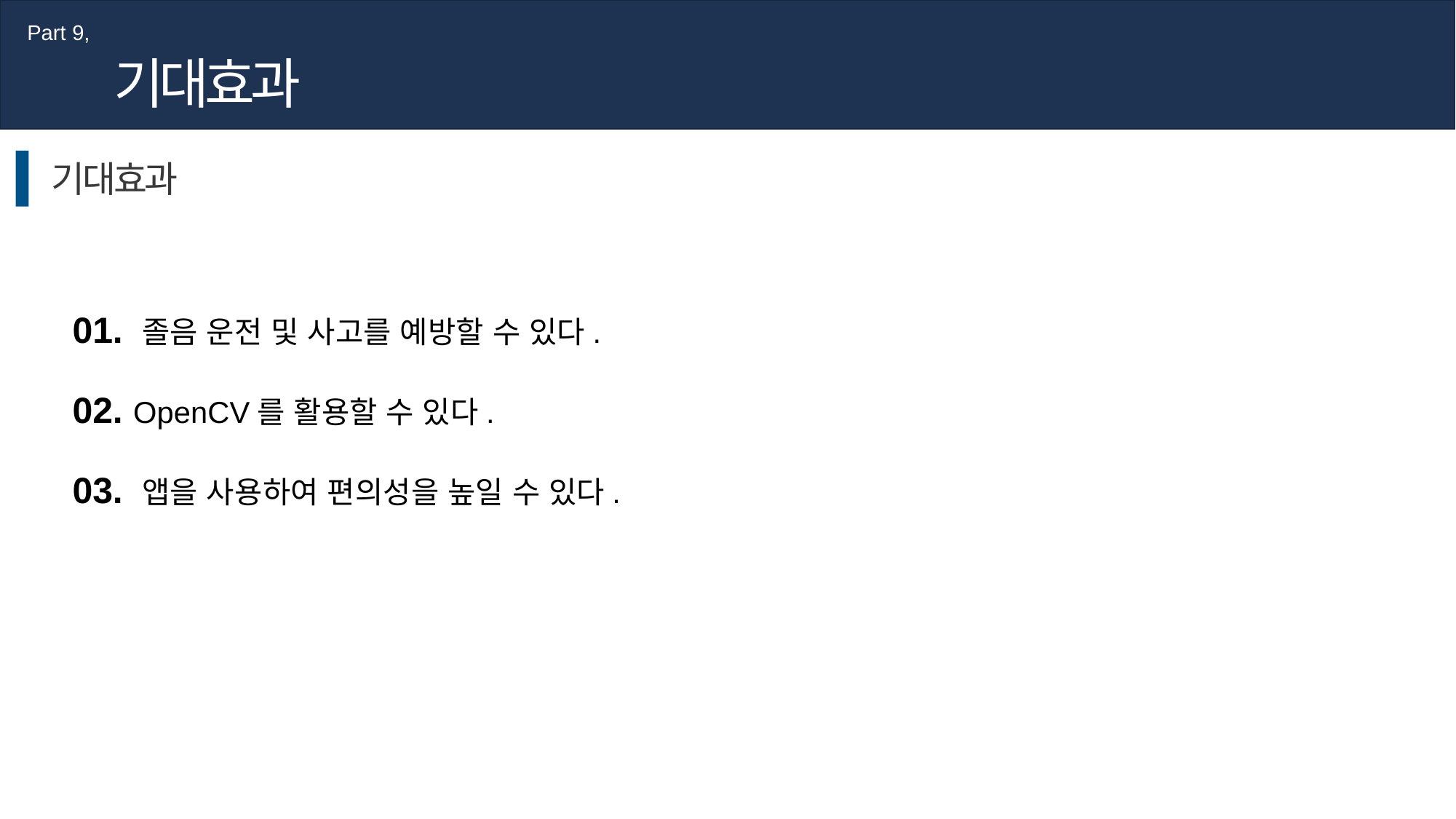

Part 9,
기대효과

기대효과
01. 졸음 운전 및 사고를 예방할 수 있다.
02. OpenCV를 활용할 수 있다.
03. 앱을 사용하여 편의성을 높일 수 있다.